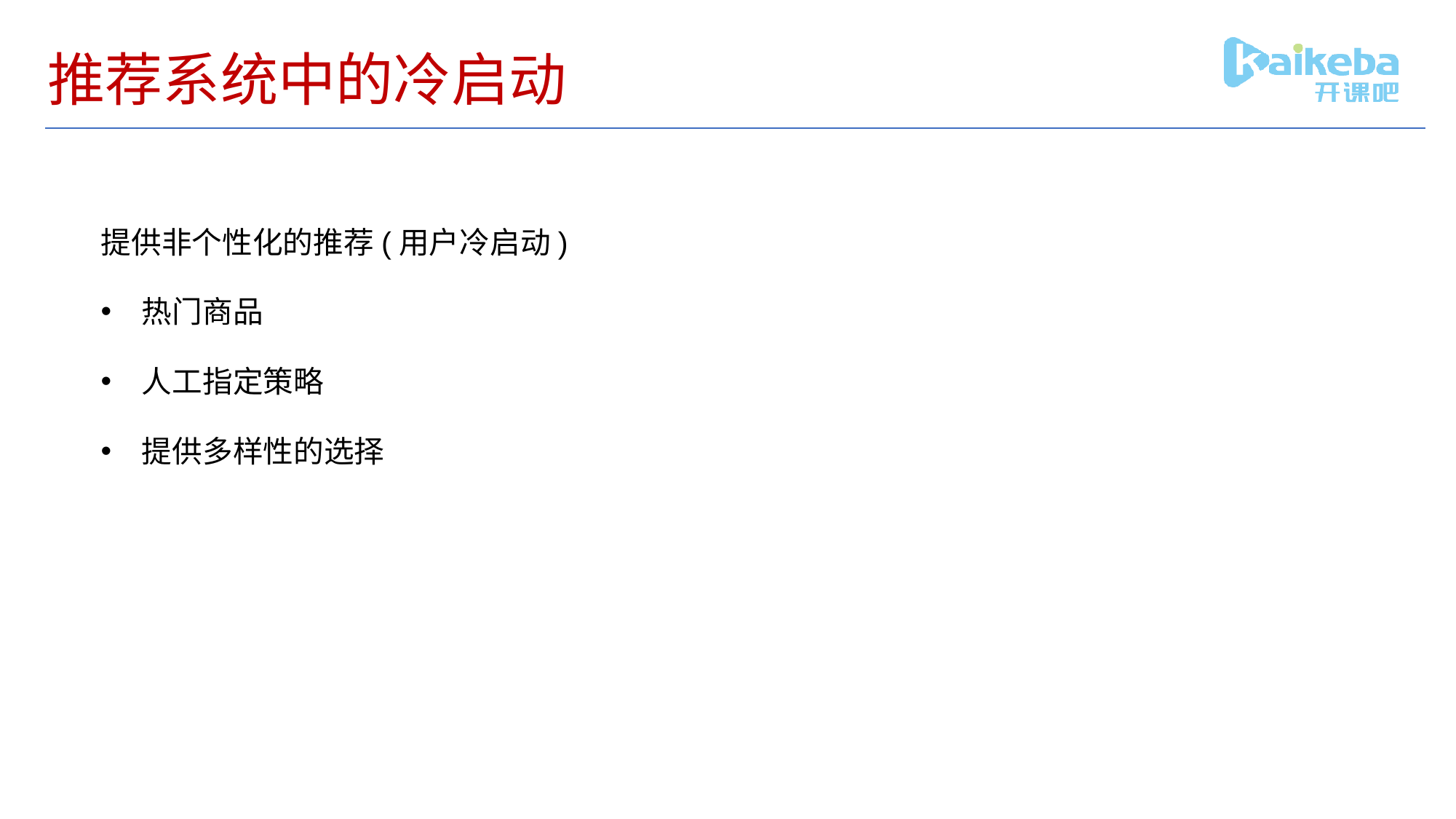

# 推荐系统中的冷启动
提供非个性化的推荐(用户冷启动)
热门商品
人工指定策略
提供多样性的选择